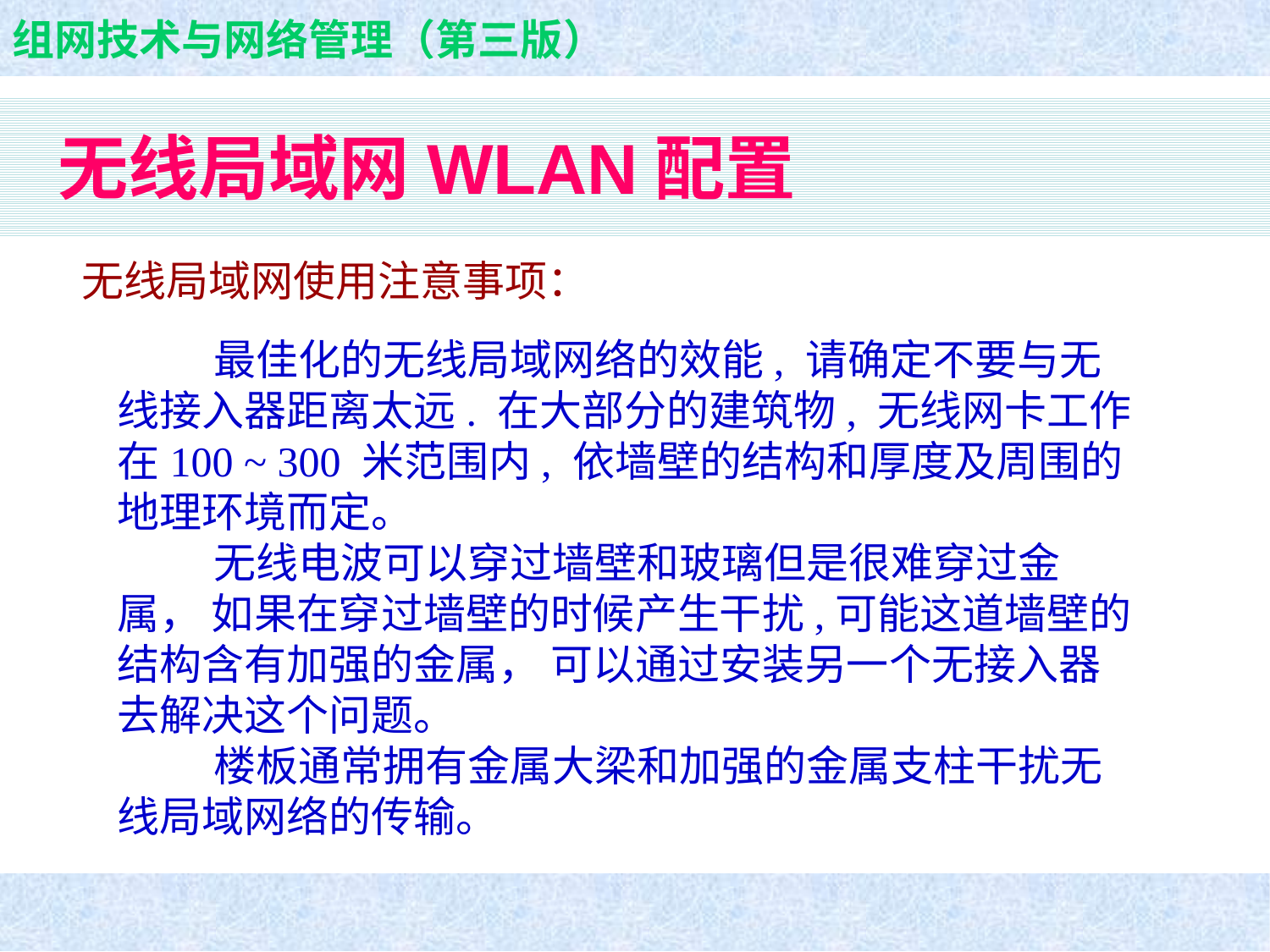

# 无线局域网WLAN配置
无线局域网使用注意事项：
         最佳化的无线局域网络的效能, 请确定不要与无线接入器距离太远. 在大部分的建筑物, 无线网卡工作在100 ~ 300 米范围内, 依墙壁的结构和厚度及周围的地理环境而定。
         无线电波可以穿过墙壁和玻璃但是很难穿过金属， 如果在穿过墙壁的时候产生干扰,可能这道墙壁的结构含有加强的金属， 可以通过安装另一个无接入器去解决这个问题。
         楼板通常拥有金属大梁和加强的金属支柱干扰无线局域网络的传输。